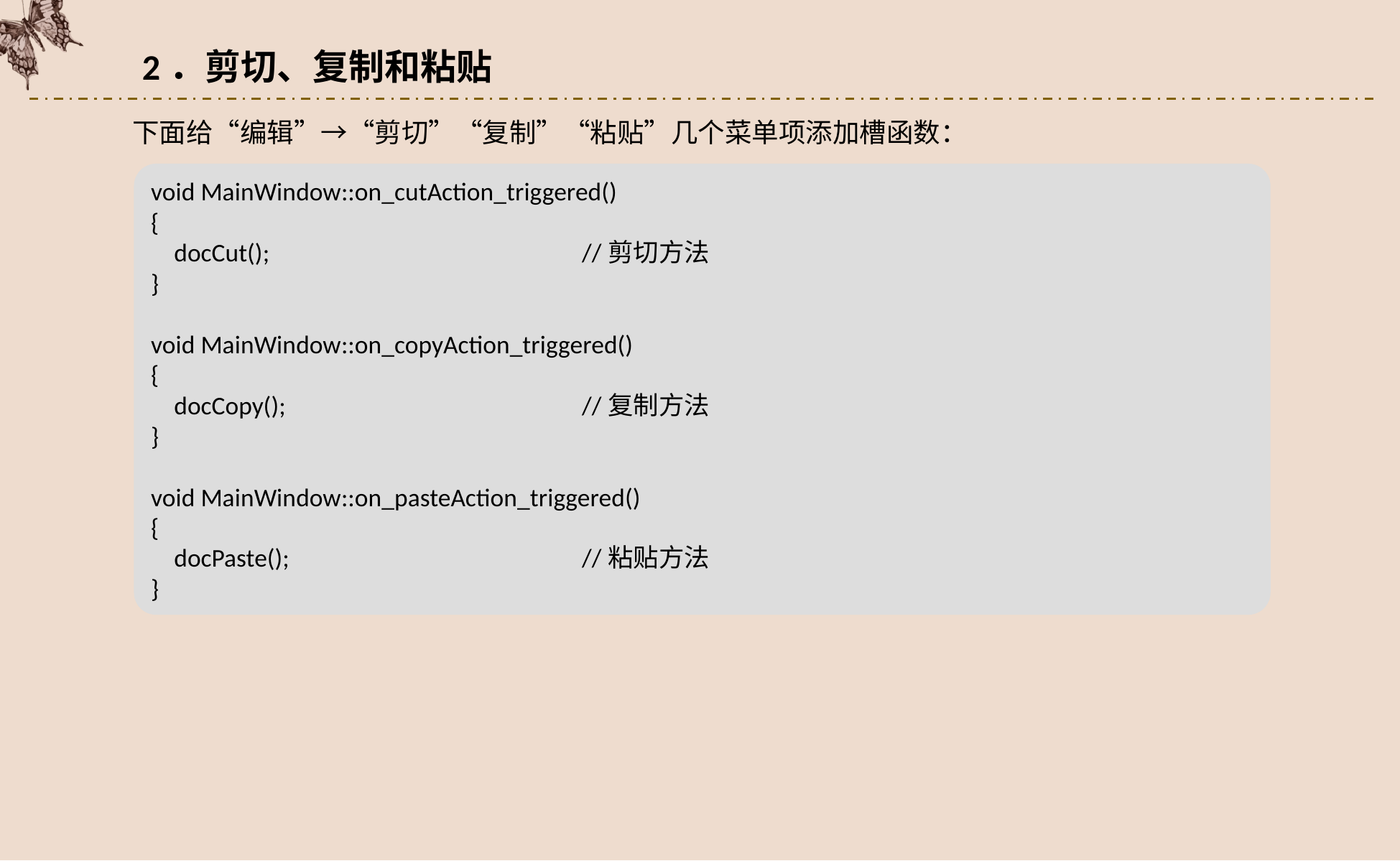

2．剪切、复制和粘贴
下面给“编辑”→“剪切”“复制”“粘贴”几个菜单项添加槽函数：
void MainWindow::on_cutAction_triggered()
{
    docCut();			//剪切方法
}

void MainWindow::on_copyAction_triggered()
{
    docCopy();			//复制方法
}

void MainWindow::on_pasteAction_triggered()
{
    docPaste();			//粘贴方法
}